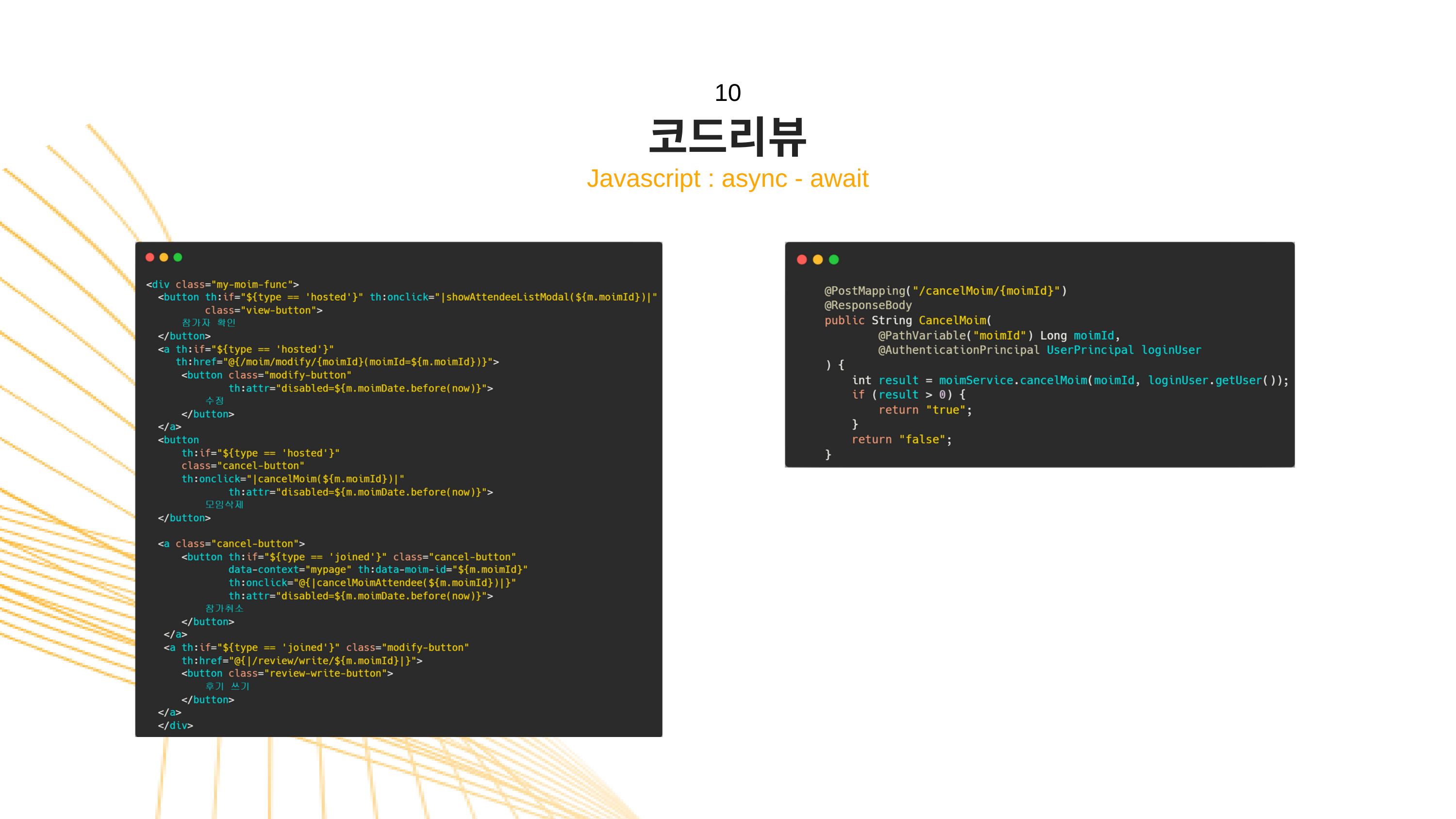

10
코드리뷰
Javascript : async - await